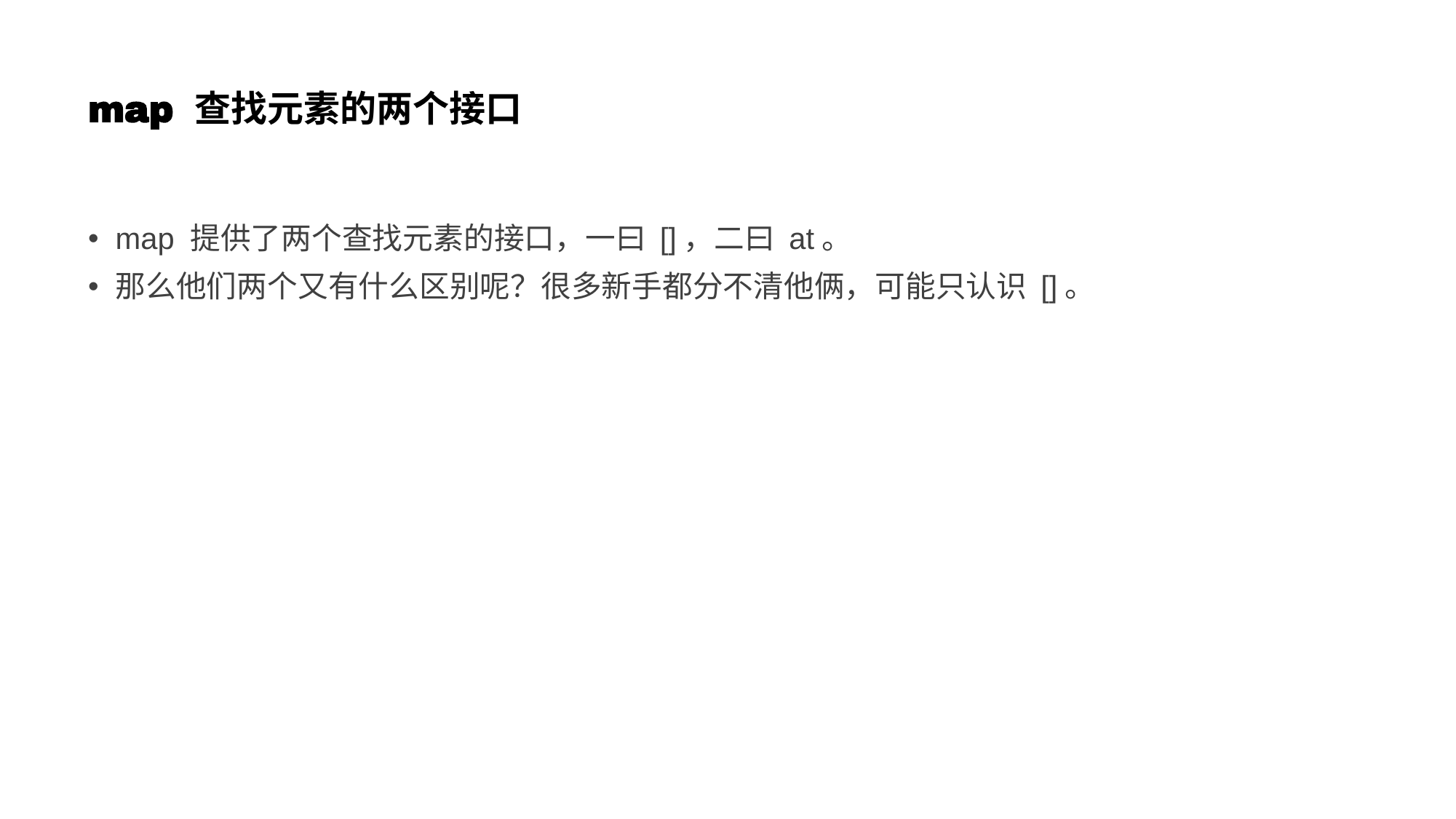

# map 查找元素的两个接口
map 提供了两个查找元素的接口，一曰 []，二曰 at。
那么他们两个又有什么区别呢？很多新手都分不清他俩，可能只认识 []。